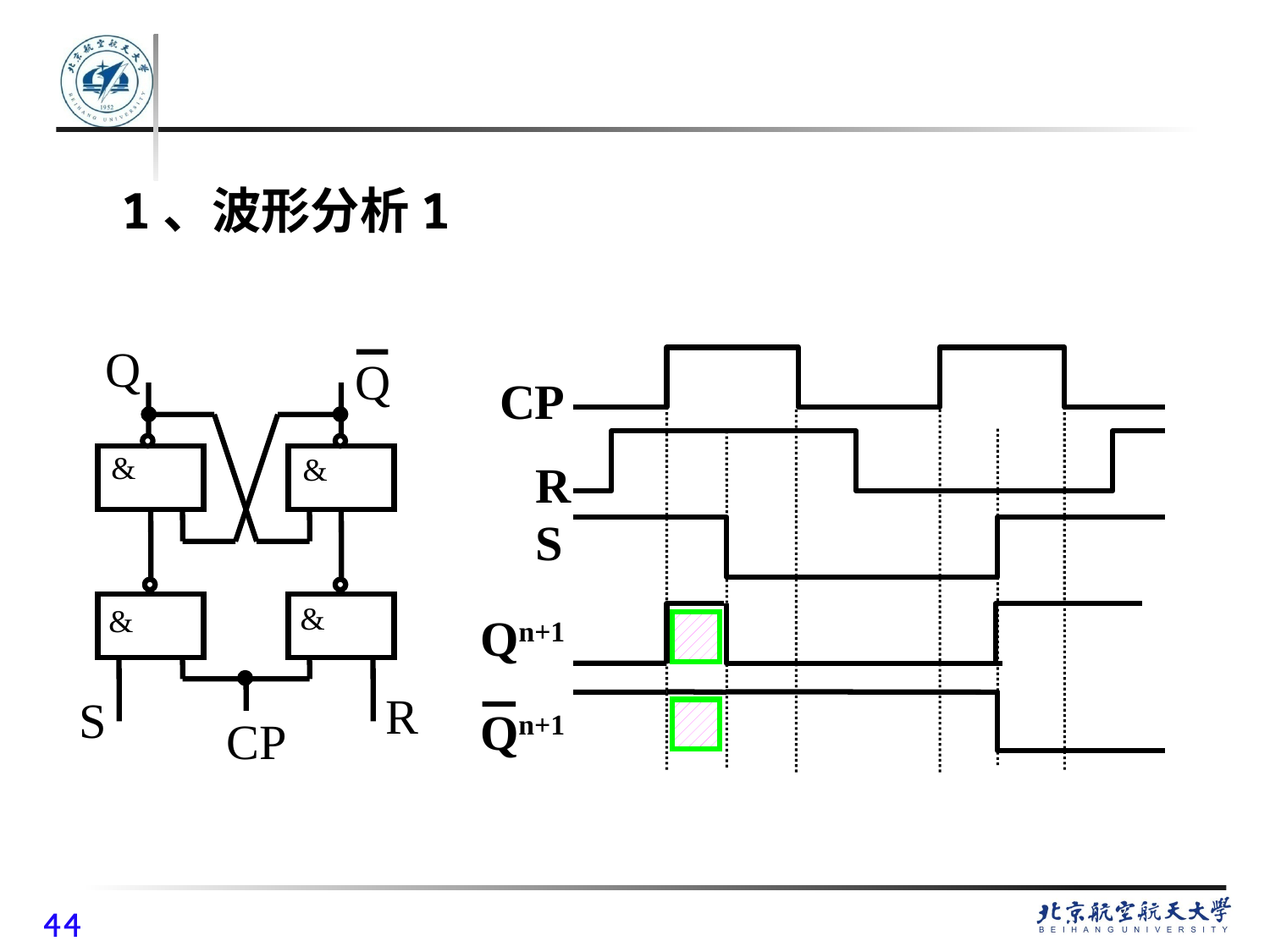

1、波形分析1
Q
Q

R
S
CP
&
&
&
&

CP

R
S

Qn+1

Qn+1

44